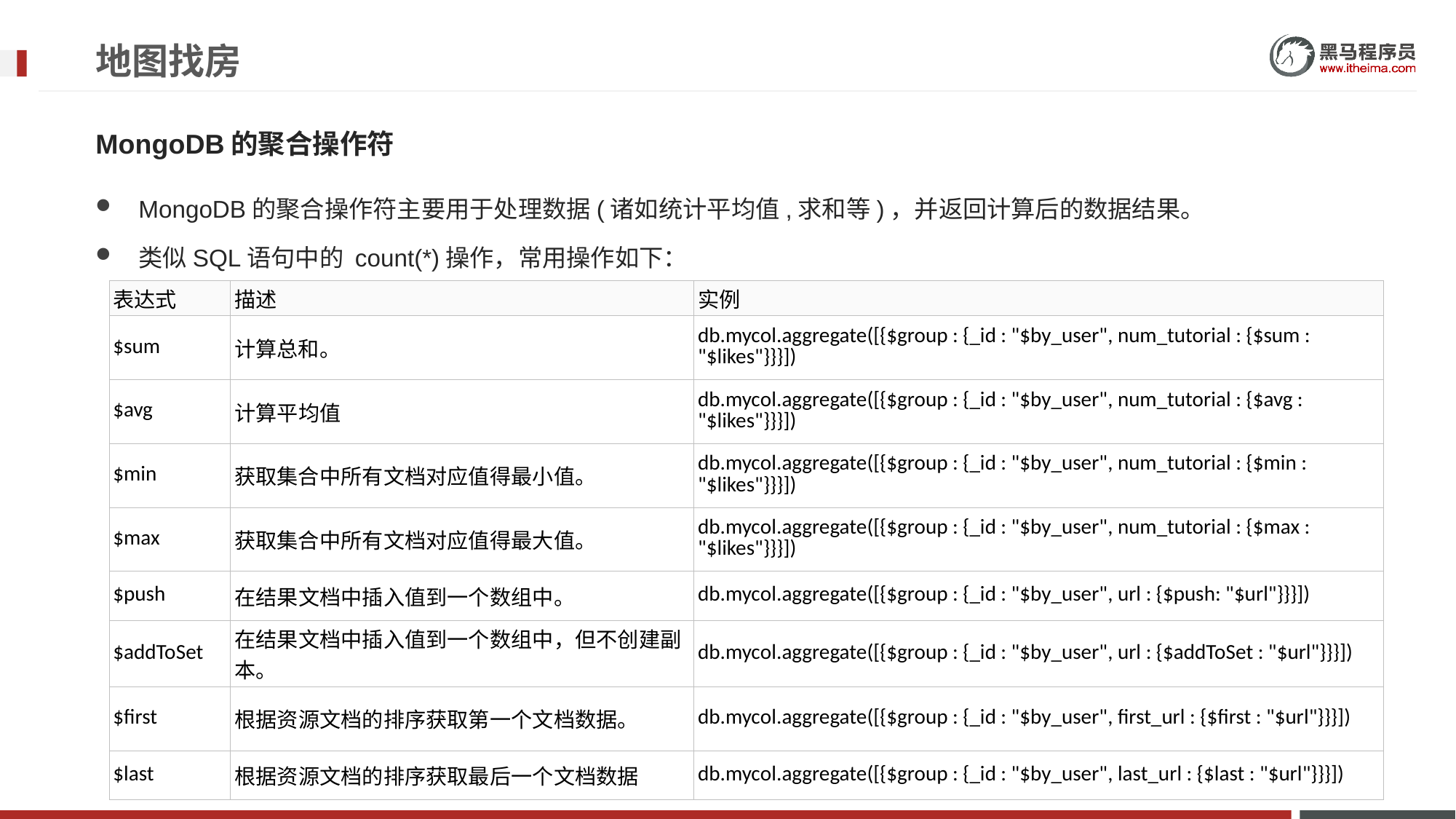

# 地图找房
MongoDB的聚合操作符
MongoDB的聚合操作符主要用于处理数据(诸如统计平均值,求和等)，并返回计算后的数据结果。
类似SQL语句中的 count(*)操作，常用操作如下：

| 表达式 | 描述 | 实例 |
| --- | --- | --- |
| $sum | 计算总和。 | db.mycol.aggregate([{$group : {\_id : "$by\_user", num\_tutorial : {$sum : "$likes"}}}]) |
| $avg | 计算平均值 | db.mycol.aggregate([{$group : {\_id : "$by\_user", num\_tutorial : {$avg : "$likes"}}}]) |
| $min | 获取集合中所有文档对应值得最小值。 | db.mycol.aggregate([{$group : {\_id : "$by\_user", num\_tutorial : {$min : "$likes"}}}]) |
| $max | 获取集合中所有文档对应值得最大值。 | db.mycol.aggregate([{$group : {\_id : "$by\_user", num\_tutorial : {$max : "$likes"}}}]) |
| $push | 在结果文档中插入值到一个数组中。 | db.mycol.aggregate([{$group : {\_id : "$by\_user", url : {$push: "$url"}}}]) |
| $addToSet | 在结果文档中插入值到一个数组中，但不创建副本。 | db.mycol.aggregate([{$group : {\_id : "$by\_user", url : {$addToSet : "$url"}}}]) |
| $first | 根据资源文档的排序获取第一个文档数据。 | db.mycol.aggregate([{$group : {\_id : "$by\_user", first\_url : {$first : "$url"}}}]) |
| $last | 根据资源文档的排序获取最后一个文档数据 | db.mycol.aggregate([{$group : {\_id : "$by\_user", last\_url : {$last : "$url"}}}]) |